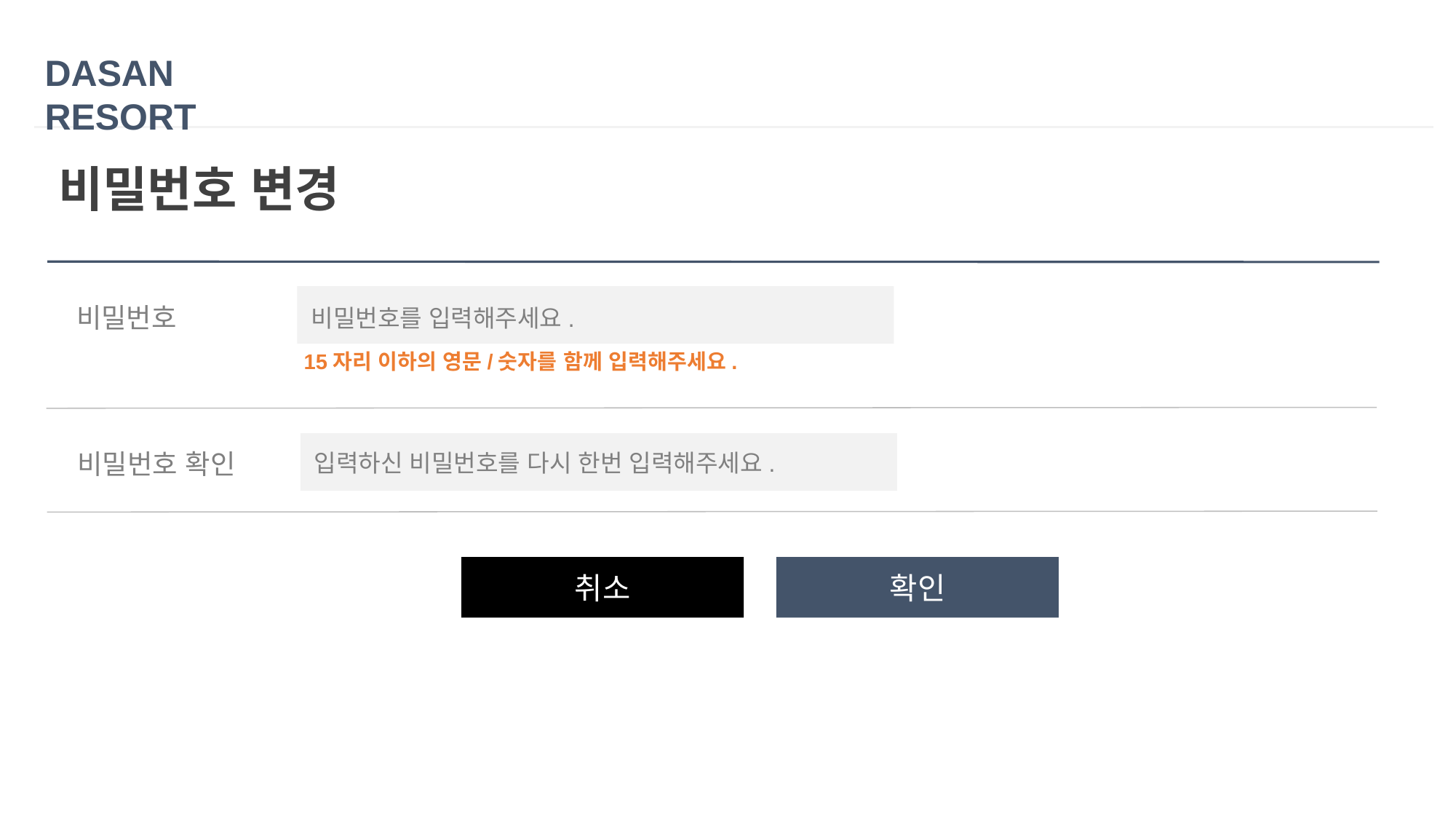

DASAN RESORT
비밀번호 변경

비밀번호
비밀번호를 입력해주세요.
15자리 이하의 영문/숫자를 함께 입력해주세요.

비밀번호 확인
입력하신 비밀번호를 다시 한번 입력해주세요.
취소
확인